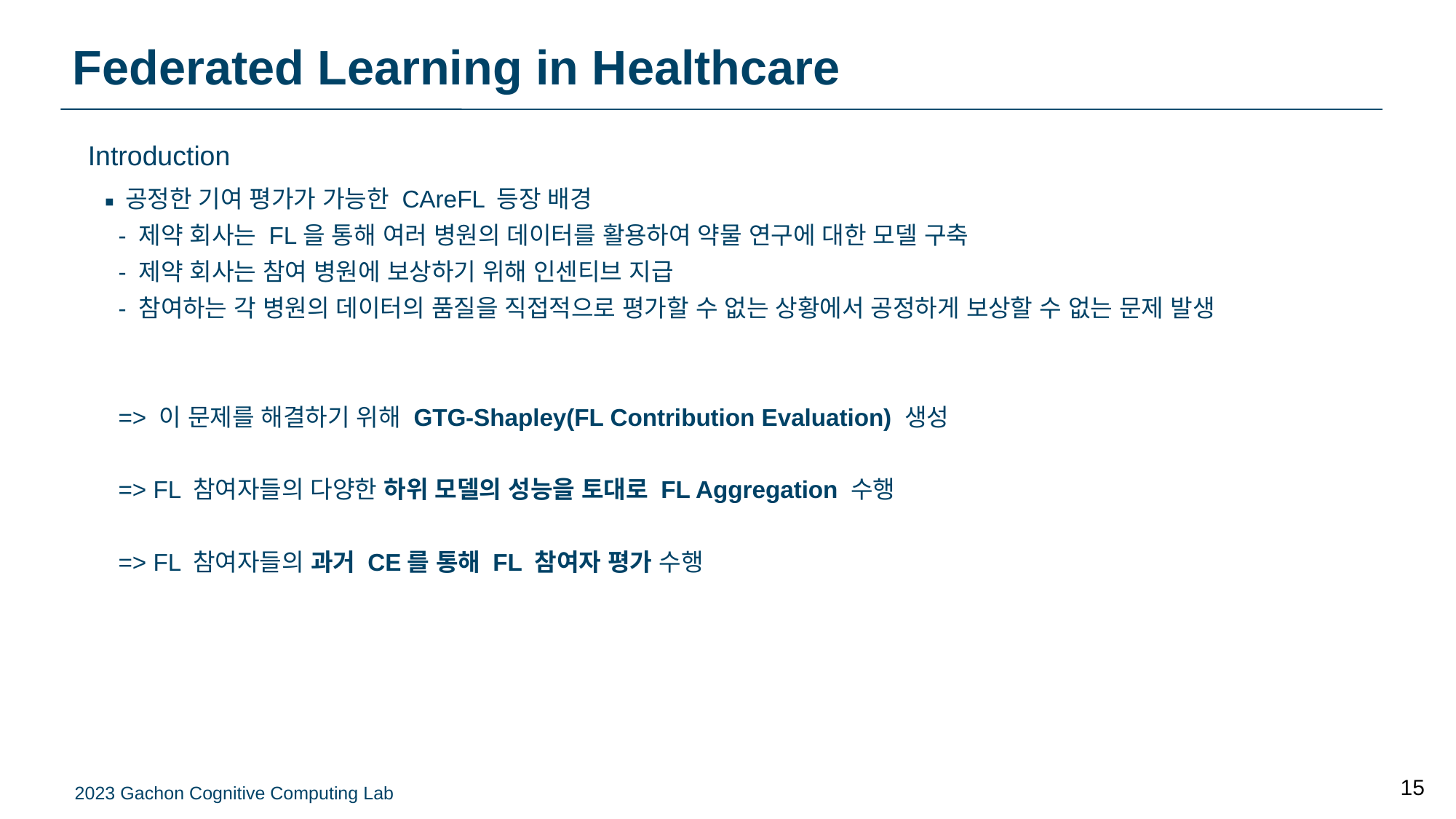

# Federated Learning in Healthcare
Introduction

공정한 기여 평가가 가능한 CAreFL 등장 배경
  - 제약 회사는 FL을 통해 여러 병원의 데이터를 활용하여 약물 연구에 대한 모델 구축
  - 제약 회사는 참여 병원에 보상하기 위해 인센티브 지급
  - 참여하는 각 병원의 데이터의 품질을 직접적으로 평가할 수 없는 상황에서 공정하게 보상할 수 없는 문제 발생

  => 이 문제를 해결하기 위해 GTG-Shapley(FL Contribution Evaluation) 생성

  => FL 참여자들의 다양한 하위 모델의 성능을 토대로 FL Aggregation 수행

  => FL 참여자들의 과거 CE를 통해 FL 참여자 평가 수행
15